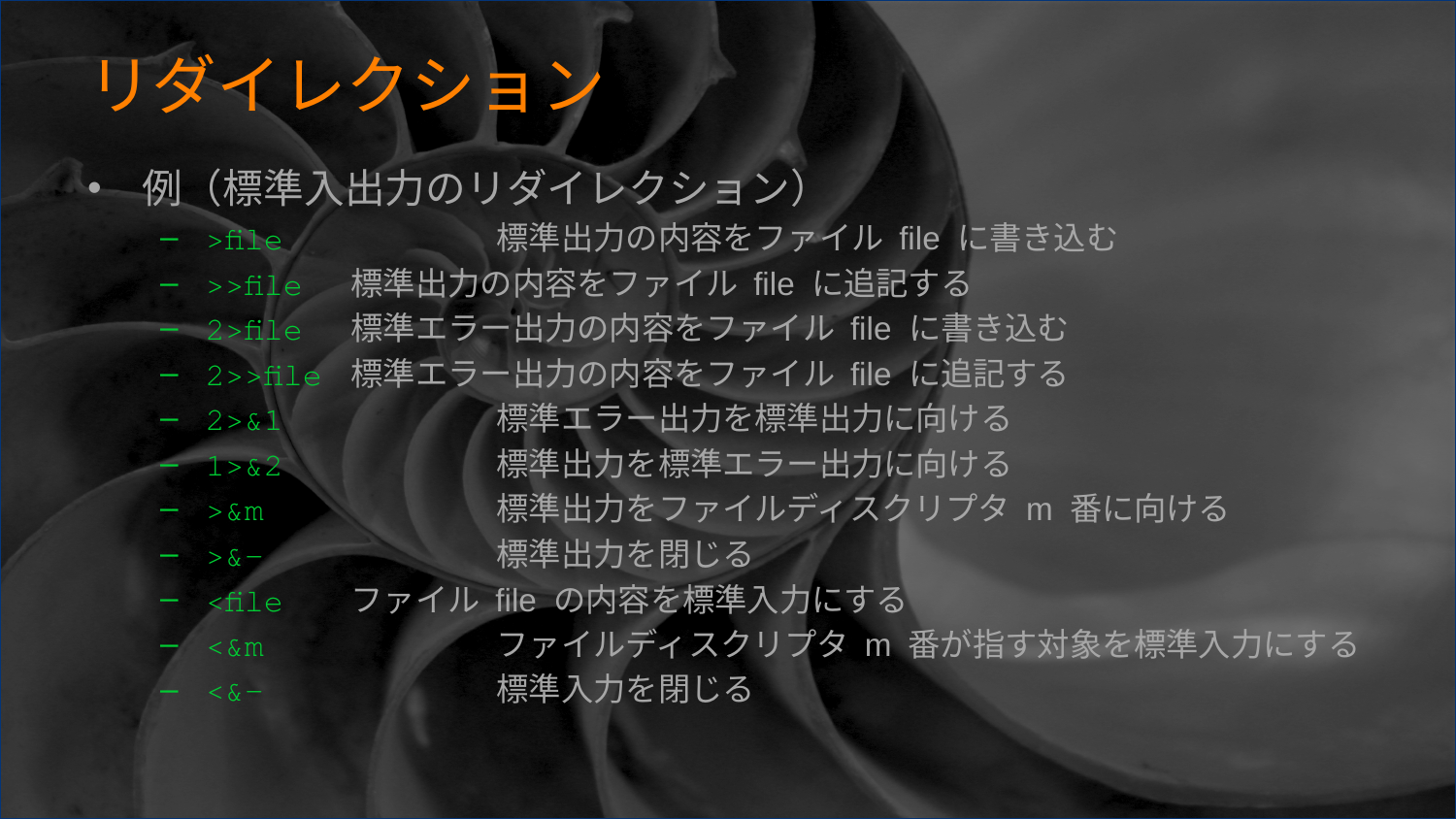

# リダイレクション
例（標準入出力のリダイレクション）
>file		標準出力の内容をファイル file に書き込む
>>file 	標準出力の内容をファイル file に追記する
2>file	標準エラー出力の内容をファイル file に書き込む
2>>file	標準エラー出力の内容をファイル file に追記する
2>&1		標準エラー出力を標準出力に向ける
1>&2		標準出力を標準エラー出力に向ける
>&m		標準出力をファイルディスクリプタ m 番に向ける
>&-		標準出力を閉じる
<file　	ファイル file の内容を標準入力にする
<&m		ファイルディスクリプタ m 番が指す対象を標準入力にする
<&-		標準入力を閉じる